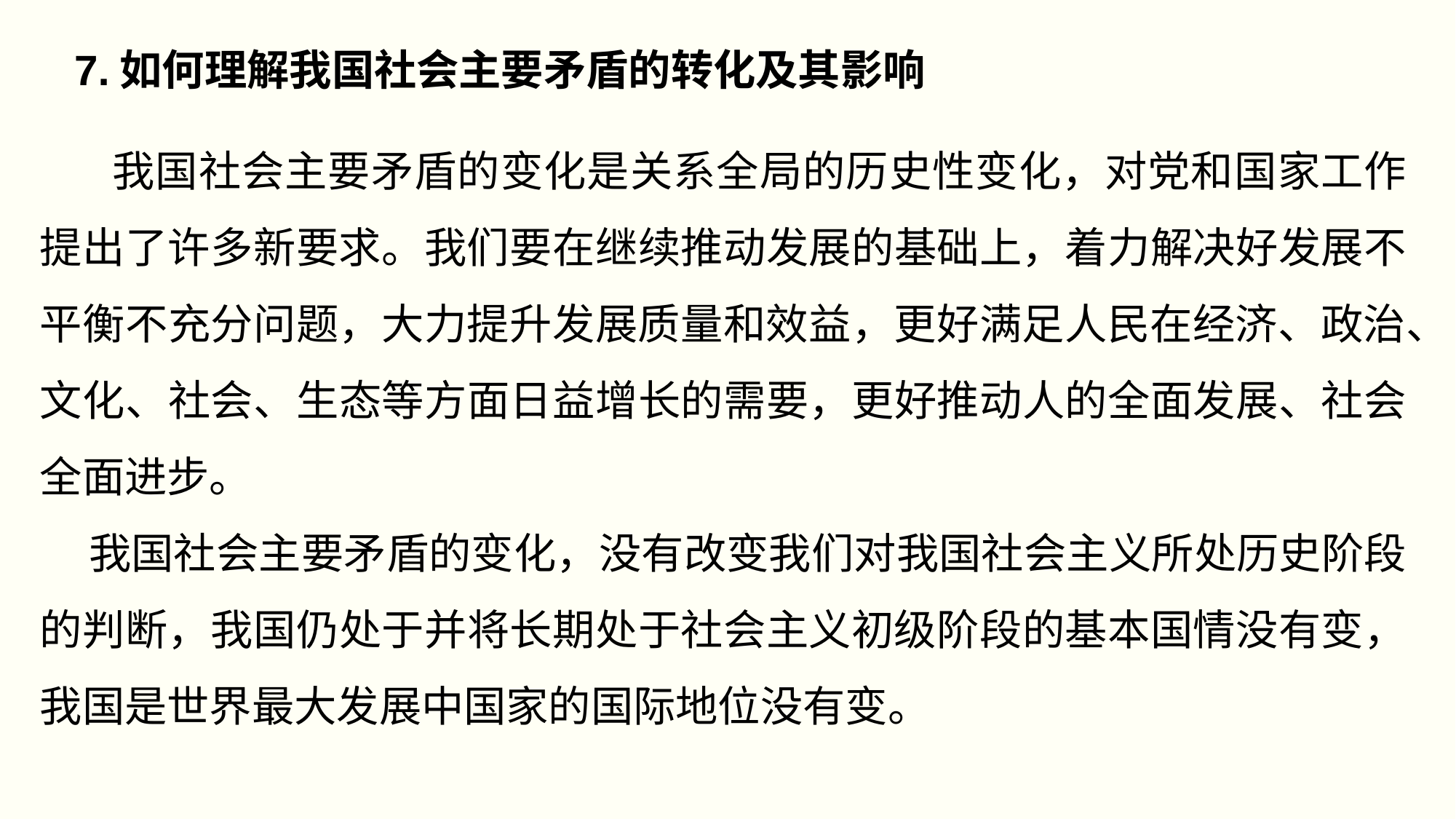

7.如何理解我国社会主要矛盾的转化及其影响
      我国社会主要矛盾的变化是关系全局的历史性变化，对党和国家工作提出了许多新要求。我们要在继续推动发展的基础上，着力解决好发展不平衡不充分问题，大力提升发展质量和效益，更好满足人民在经济、政治、文化、社会、生态等方面日益增长的需要，更好推动人的全面发展、社会全面进步。
    我国社会主要矛盾的变化，没有改变我们对我国社会主义所处历史阶段的判断，我国仍处于并将长期处于社会主义初级阶段的基本国情没有变，我国是世界最大发展中国家的国际地位没有变。